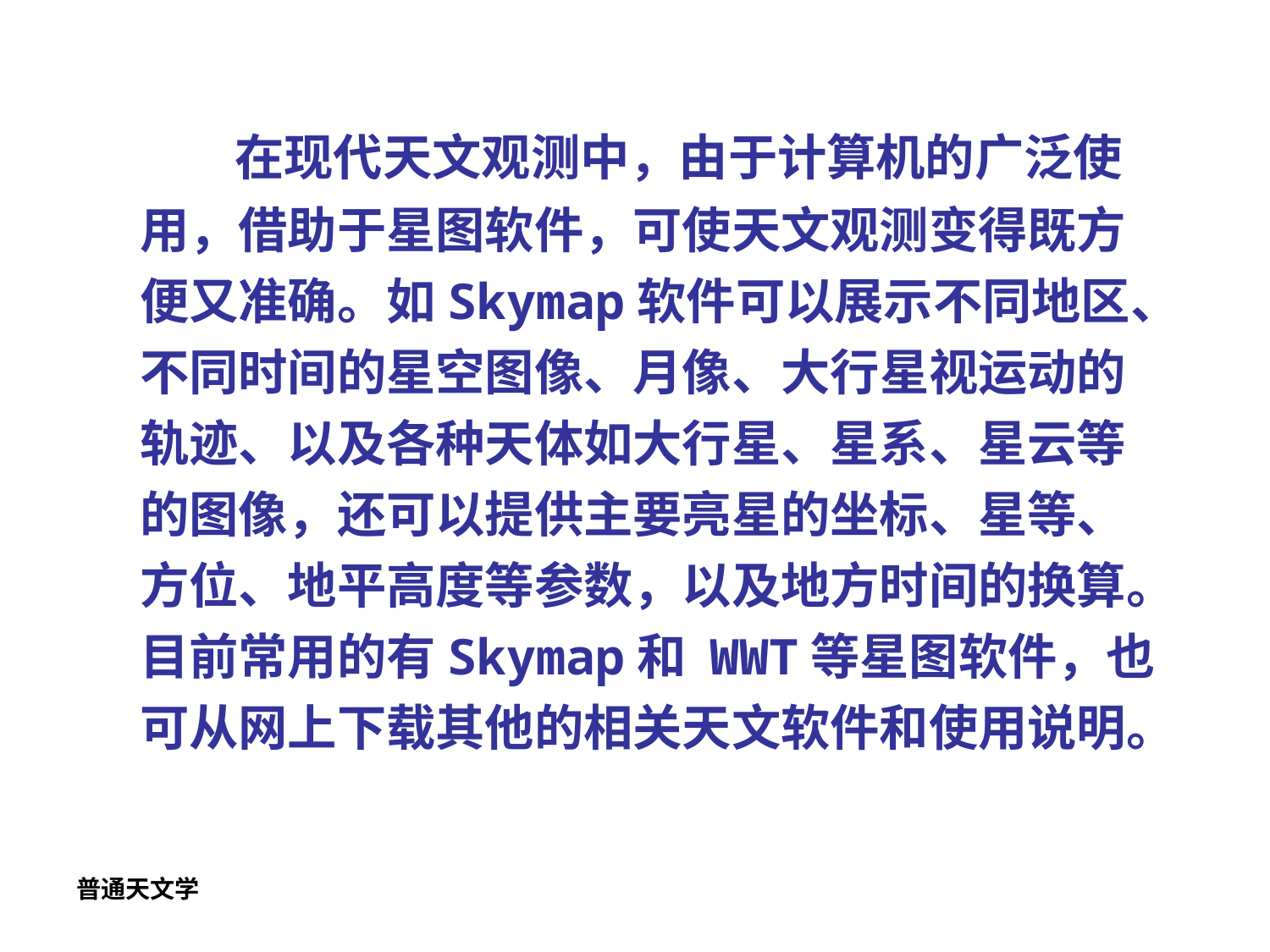

在现代天文观测中，由于计算机的广泛使用，借助于星图软件，可使天文观测变得既方便又准确。如Skymap软件可以展示不同地区、不同时间的星空图像、月像、大行星视运动的轨迹、以及各种天体如大行星、星系、星云等的图像，还可以提供主要亮星的坐标、星等、方位、地平高度等参数，以及地方时间的换算。目前常用的有Skymap和 WWT等星图软件，也可从网上下载其他的相关天文软件和使用说明。
普通天文学